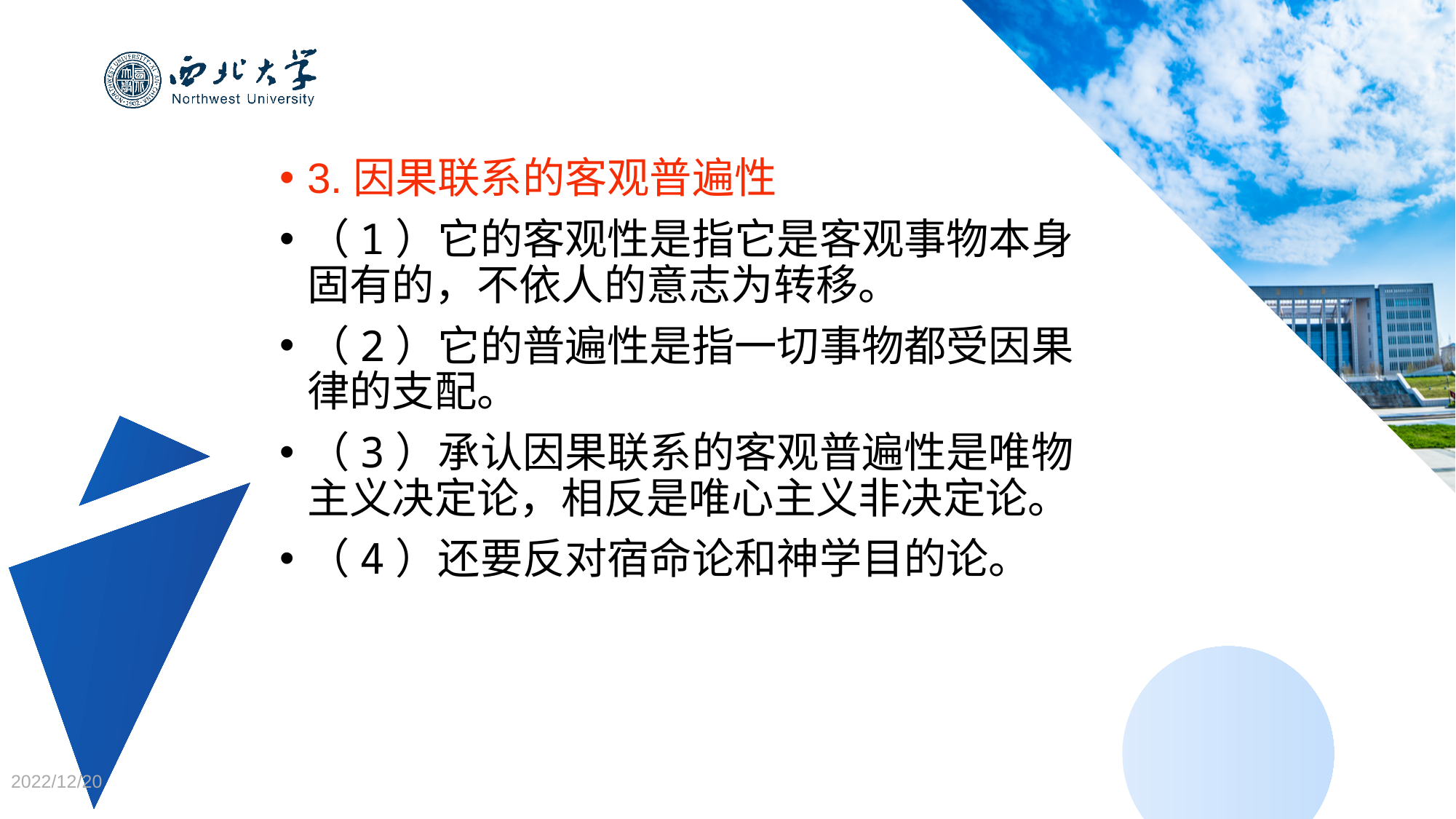

3.因果联系的客观普遍性
（1）它的客观性是指它是客观事物本身固有的，不依人的意志为转移。
（2）它的普遍性是指一切事物都受因果律的支配。
（3）承认因果联系的客观普遍性是唯物主义决定论，相反是唯心主义非决定论。
（4）还要反对宿命论和神学目的论。
2022/12/20